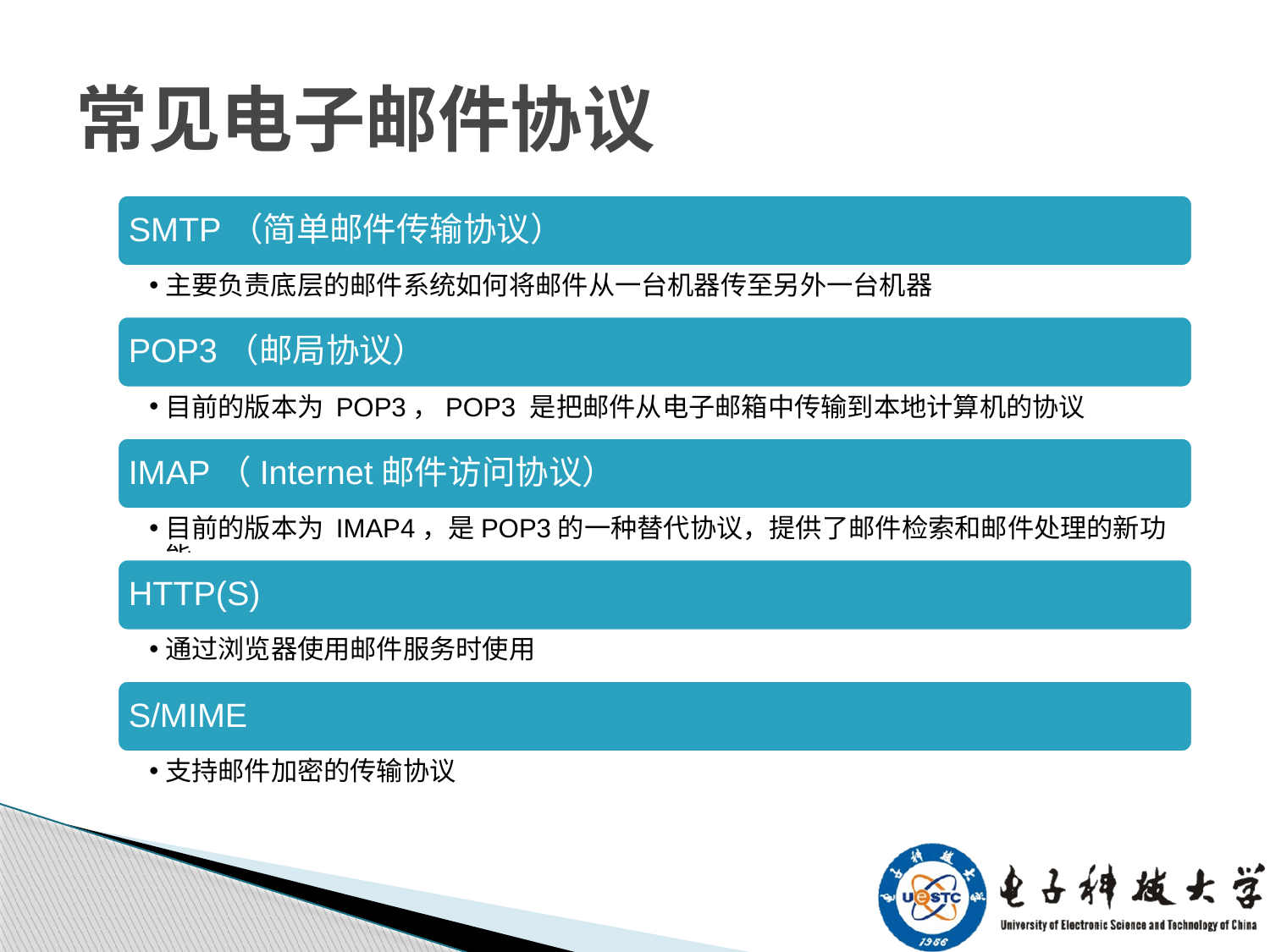

常见电子邮件协议
SMTP（简单邮件传输协议）
主要负责底层的邮件系统如何将邮件从一台机器传至另外一台机器
POP3（邮局协议）
目前的版本为 POP3，POP3 是把邮件从电子邮箱中传输到本地计算机的协议
IMAP（Internet邮件访问协议）
目前的版本为 IMAP4，是POP3的一种替代协议，提供了邮件检索和邮件处理的新功能
HTTP(S)
通过浏览器使用邮件服务时使用
S/MIME
支持邮件加密的传输协议
193